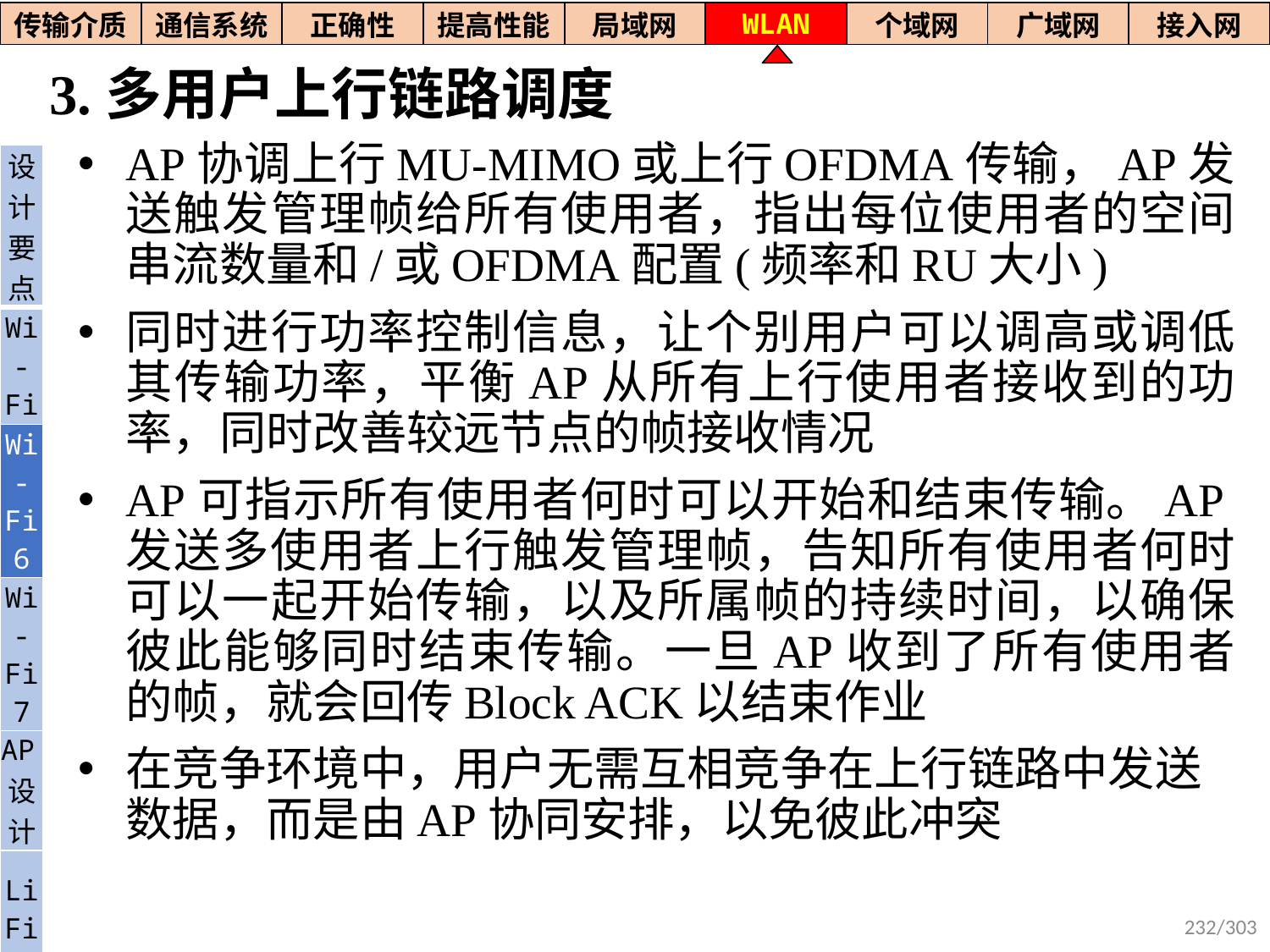

| 传输介质 | 通信系统 | 正确性 | 提高性能 | 局域网 | WLAN | 个域网 | 广域网 | 接入网 |
| --- | --- | --- | --- | --- | --- | --- | --- | --- |

# 3.多用户上行链路调度
AP协调上行MU-MIMO或上行OFDMA传输，AP发送触发管理帧给所有使用者，指出每位使用者的空间串流数量和/或OFDMA配置(频率和RU大小)
同时进行功率控制信息，让个别用户可以调高或调低其传输功率，平衡AP从所有上行使用者接收到的功率，同时改善较远节点的帧接收情况
AP可指示所有使用者何时可以开始和结束传输。AP发送多使用者上行触发管理帧，告知所有使用者何时可以一起开始传输，以及所属帧的持续时间，以确保彼此能够同时结束传输。一旦AP收到了所有使用者的帧，就会回传Block ACK以结束作业
在竞争环境中，用户无需互相竞争在上行链路中发送数据，而是由AP协同安排，以免彼此冲突

| 设计要点 |
| --- |
| Wi- Fi |
| Wi-Fi6 |
| Wi-Fi7 |
| AP设计 |
| Li Fi |
232/303